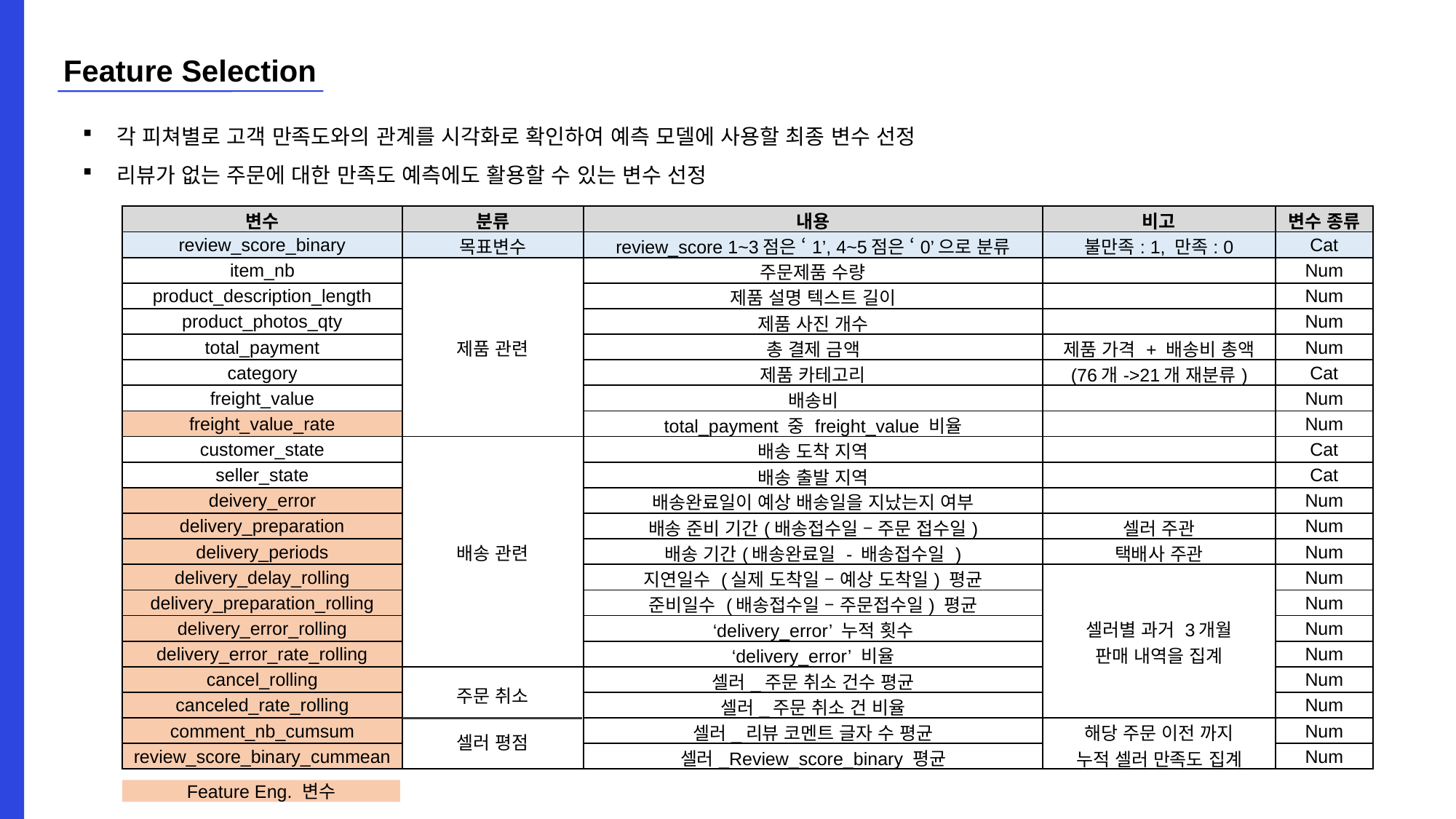

Feature Selection
각 피쳐별로 고객 만족도와의 관계를 시각화로 확인하여 예측 모델에 사용할 최종 변수 선정
리뷰가 없는 주문에 대한 만족도 예측에도 활용할 수 있는 변수 선정
| 변수 | 분류 | 내용 | 비고 | 변수 종류 |
| --- | --- | --- | --- | --- |
| review\_score\_binary | 목표변수 | review\_score 1~3점은 ‘1’, 4~5점은 ‘0’으로 분류 | 불만족: 1, 만족: 0 | Cat |
| item\_nb | 제품 관련 | 주문제품 수량 |  | Num |
| product\_description\_length | 제품 | 제품 설명 텍스트 길이 |  | Num |
| product\_photos\_qty | 제품 | 제품 사진 개수 |  | Num |
| total\_payment | 제품 | 총 결제 금액 | 제품 가격 + 배송비 총액 | Num |
| category | 제품 | 제품 카테고리 | (76개->21개 재분류) | Cat |
| freight\_value | 제품 | 배송비 |  | Num |
| freight\_value\_rate | 제품 | total\_payment 중 freight\_value 비율 |  | Num |
| customer\_state | 배송 관련 | 배송 도착 지역 |  | Cat |
| seller\_state | 배송 | 배송 출발 지역 |  | Cat |
| deivery\_error | 배송 | 배송완료일이 예상 배송일을 지났는지 여부 |  | Num |
| delivery\_preparation | 배송 | 배송 준비 기간(배송접수일 – 주문 접수일) | 셀러 주관 | Num |
| delivery\_periods | 배송 | 배송 기간(배송완료일 - 배송접수일 ) | 택배사 주관 | Num |
| delivery\_delay\_rolling | 배송 | 지연일수 (실제 도착일 – 예상 도착일) 평균 | 셀러별 과거 3개월 판매 내역을 집계 | Num |
| delivery\_preparation\_rolling | 배송 | 준비일수 (배송접수일 – 주문접수일) 평균 | 셀러별 과거 3개월 판매 내역을 집계 | Num |
| delivery\_error\_rolling | 배송 | ‘delivery\_error’ 누적 횟수 | 셀러별 과거 3개월 판매 내역을 집계 | Num |
| delivery\_error\_rate\_rolling | 배송 | ‘delivery\_error’ 비율 |  | Num |
| cancel\_rolling | 주문 취소 셀러 평점 | 셀러\_주문 취소 건수 평균 | 셀러별 과거 3개월 판매 내역을 집계 | Num |
| canceled\_rate\_rolling | 주문 | 셀러\_주문 취소 건 비율 | 셀러별 과거 3개월 판매 내역을 집계 | Num |
| comment\_nb\_cumsum | 주문 | 셀러\_리뷰 코멘트 글자 수 평균 | 해당 주문 이전 까지 누적 셀러 만족도 집계 | Num |
| review\_score\_binary\_cummean | 주문 | 셀러\_Review\_score\_binary 평균 |  | Num |
Feature Eng. 변수